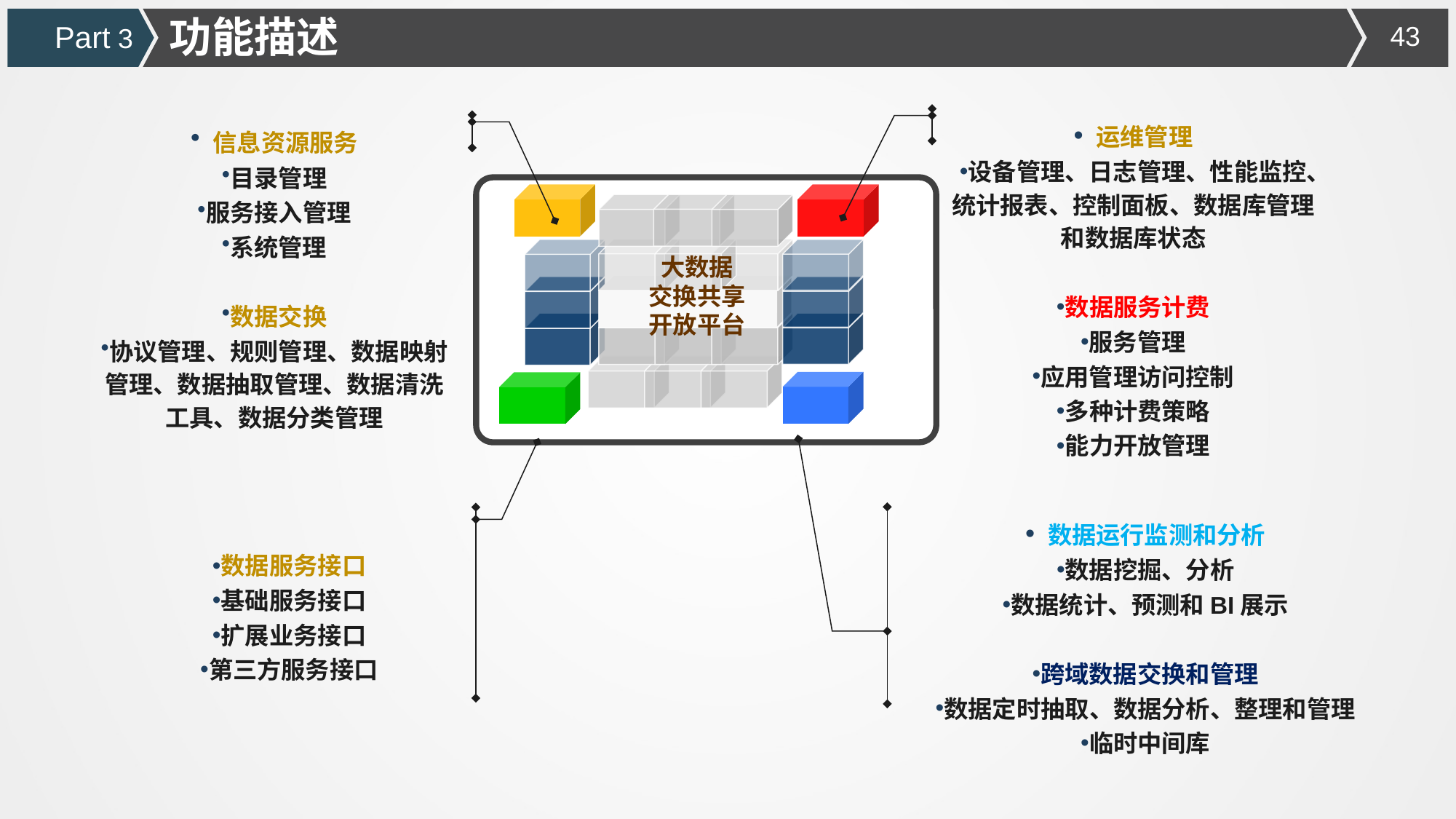

功能描述
Part 3
 运维管理
设备管理、日志管理、性能监控、统计报表、控制面板、数据库管理和数据库状态

数据服务计费
服务管理
应用管理访问控制
多种计费策略
能力开放管理

 数据运行监测和分析
数据挖掘、分析
数据统计、预测和BI展示

跨域数据交换和管理
数据定时抽取、数据分析、整理和管理
临时中间库
 信息资源服务
目录管理
服务接入管理
系统管理

数据交换
协议管理、规则管理、数据映射管理、数据抽取管理、数据清洗工具、数据分类管理

数据服务接口
基础服务接口
扩展业务接口
第三方服务接口

大数据
交换共享
开放平台